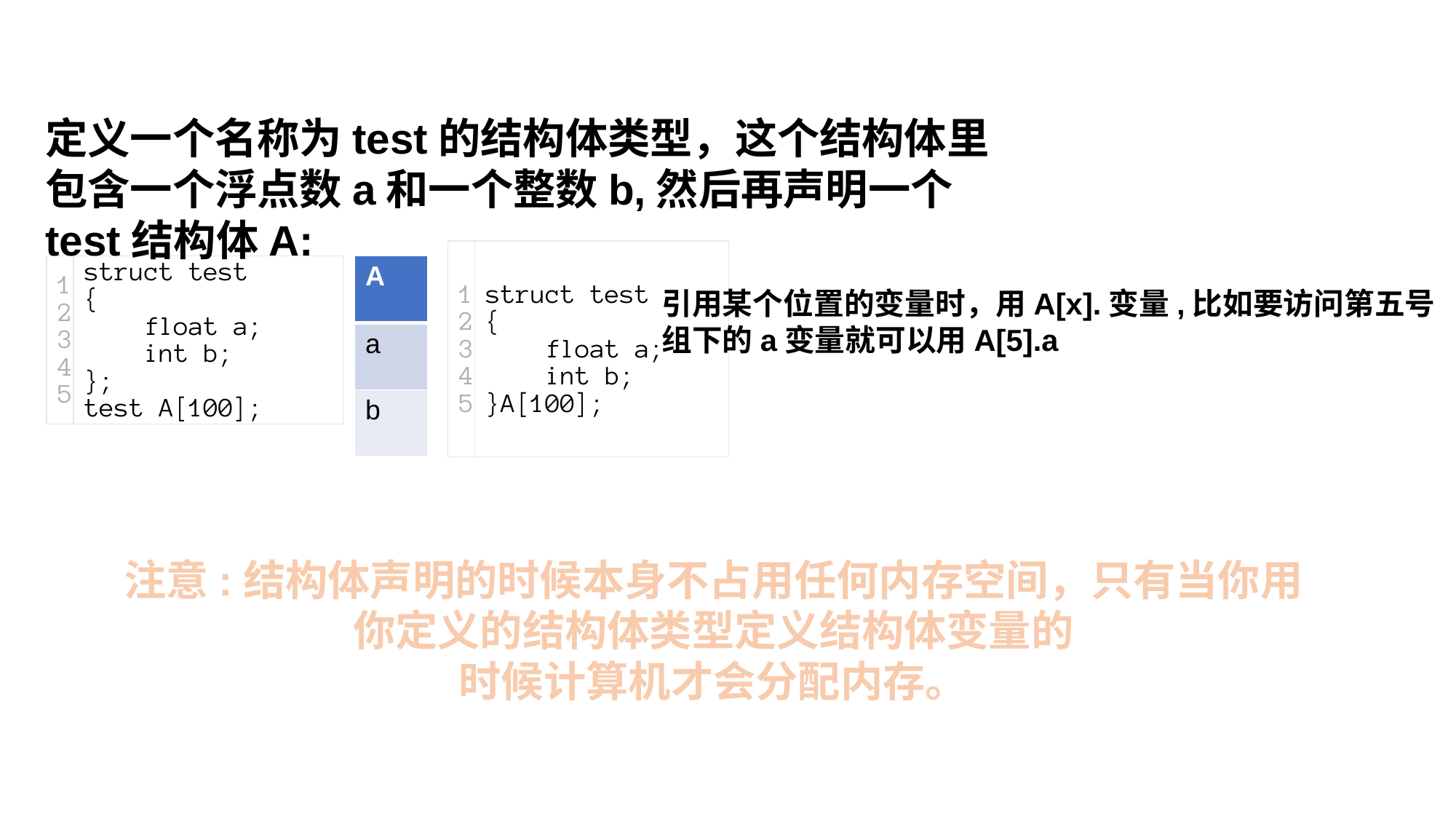

定义一个名称为test的结构体类型，这个结构体里包含一个浮点数a和一个整数b,然后再声明一个test结构体A:
| 1 2 3 4 5 | struct test {     float a;     int b; }A[100]; |
| --- | --- |
| 1 2 3 4 5 | struct test {     float a;     int b; }; test A[100]; |
| --- | --- |
| A |
| --- |
| a |
| b |
引用某个位置的变量时，用A[x].变量,比如要访问第五号
组下的a变量就可以用A[5].a
注意:结构体声明的时候本身不占用任何内存空间，只有当你用
你定义的结构体类型定义结构体变量的
时候计算机才会分配内存。